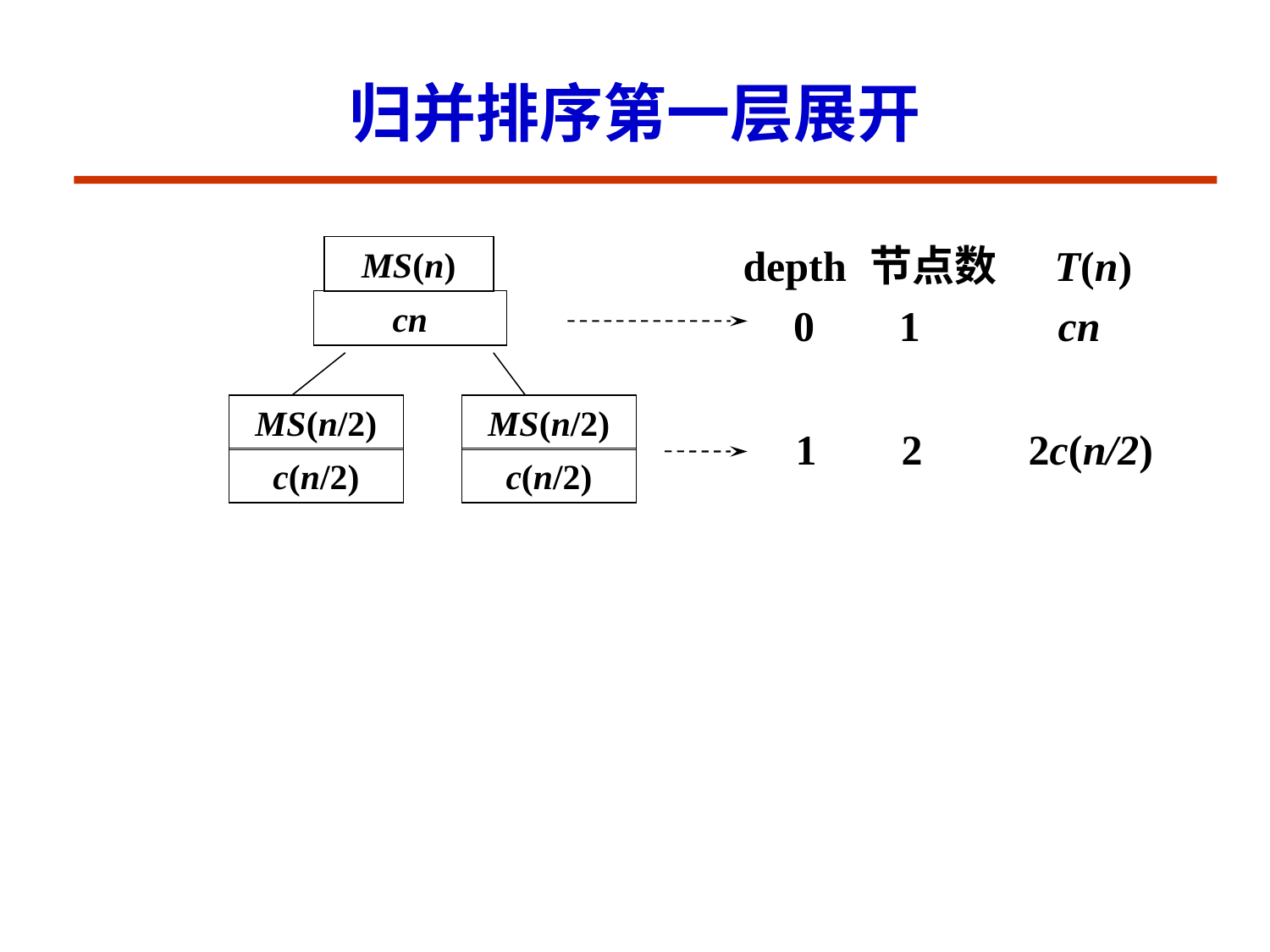

# 归并排序第一层展开
depth	节点数     T(n)
MS(n)
cn
0        1             cn

MS(n/2)
c(n/2)
MS(n/2)
c(n/2)
   1        2          2c(n/2)